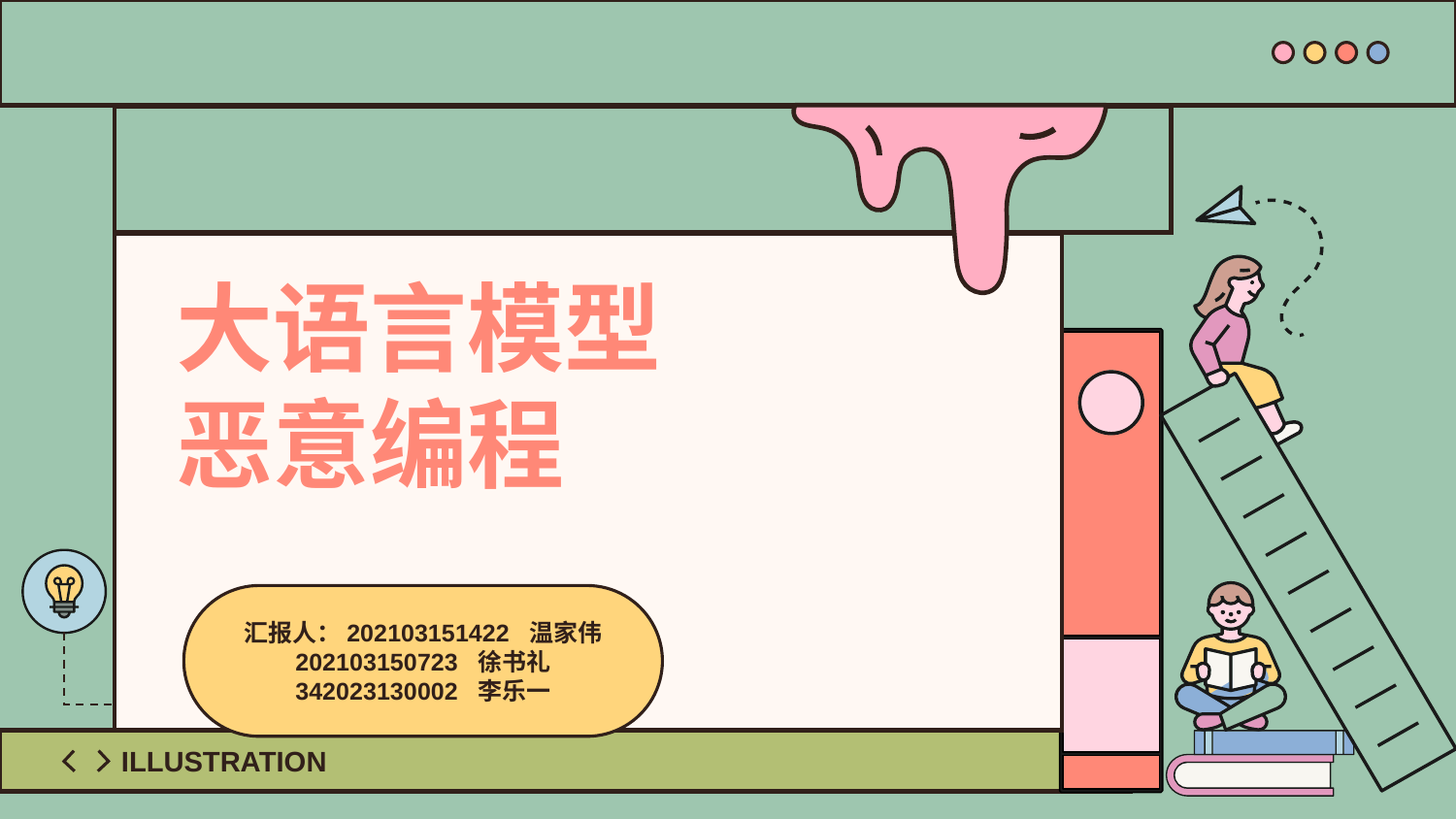

大语言模型
恶意编程

汇报人：202103151422  温家伟
202103150723  徐书礼
342023130002  李乐一

ILLUSTRATION